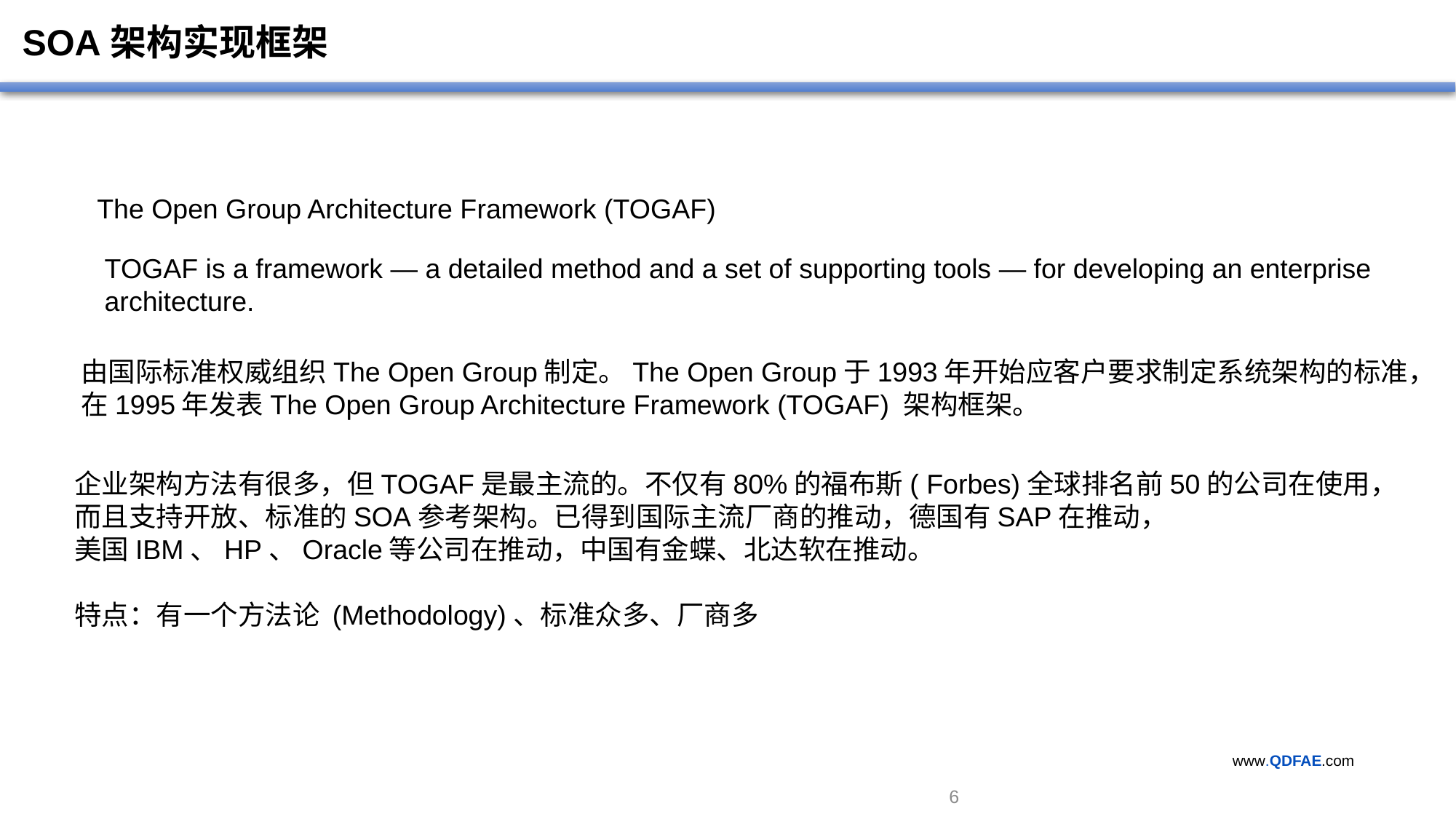

SOA架构实现框架
The Open Group Architecture Framework (TOGAF)
TOGAF is a framework — a detailed method and a set of supporting tools — for developing an enterprise
architecture.
由国际标准权威组织The Open Group制定。The Open Group于1993年开始应客户要求制定系统架构的标准，
在1995年发表The Open Group Architecture Framework (TOGAF) 架构框架。
企业架构方法有很多，但TOGAF是最主流的。不仅有80%的福布斯( Forbes)全球排名前50的公司在使用，
而且支持开放、标准的SOA参考架构。已得到国际主流厂商的推动，德国有SAP在推动，
美国IBM、HP、Oracle等公司在推动，中国有金蝶、北达软在推动。

特点：有一个方法论 (Methodology)、标准众多、厂商多
                   6